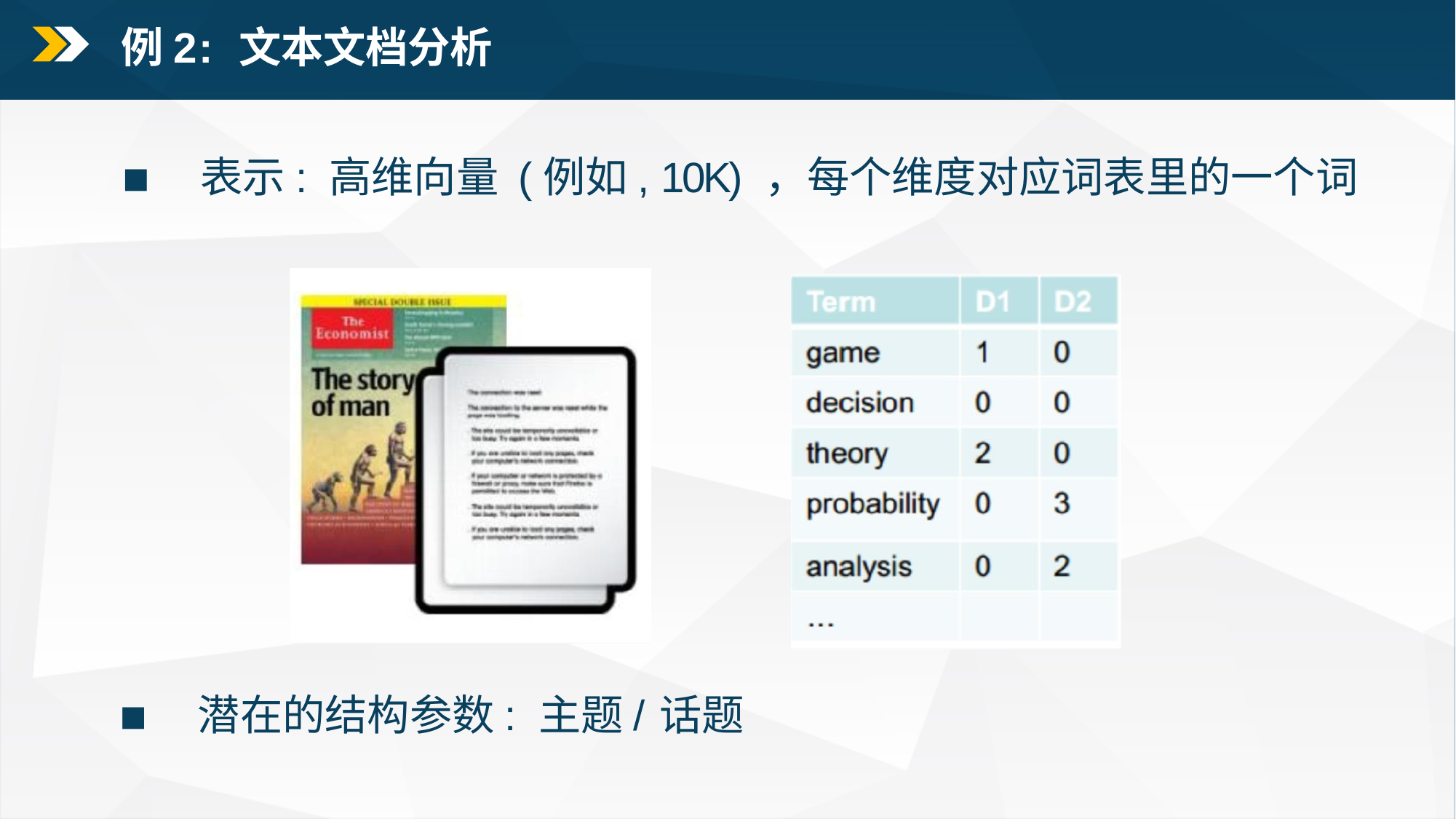

例2: 文本文档分析
◼表示: 高维向量 (例如, 10K) ，每个维度对应词表里的一个词

◼潜在的结构参数: 主题/话题